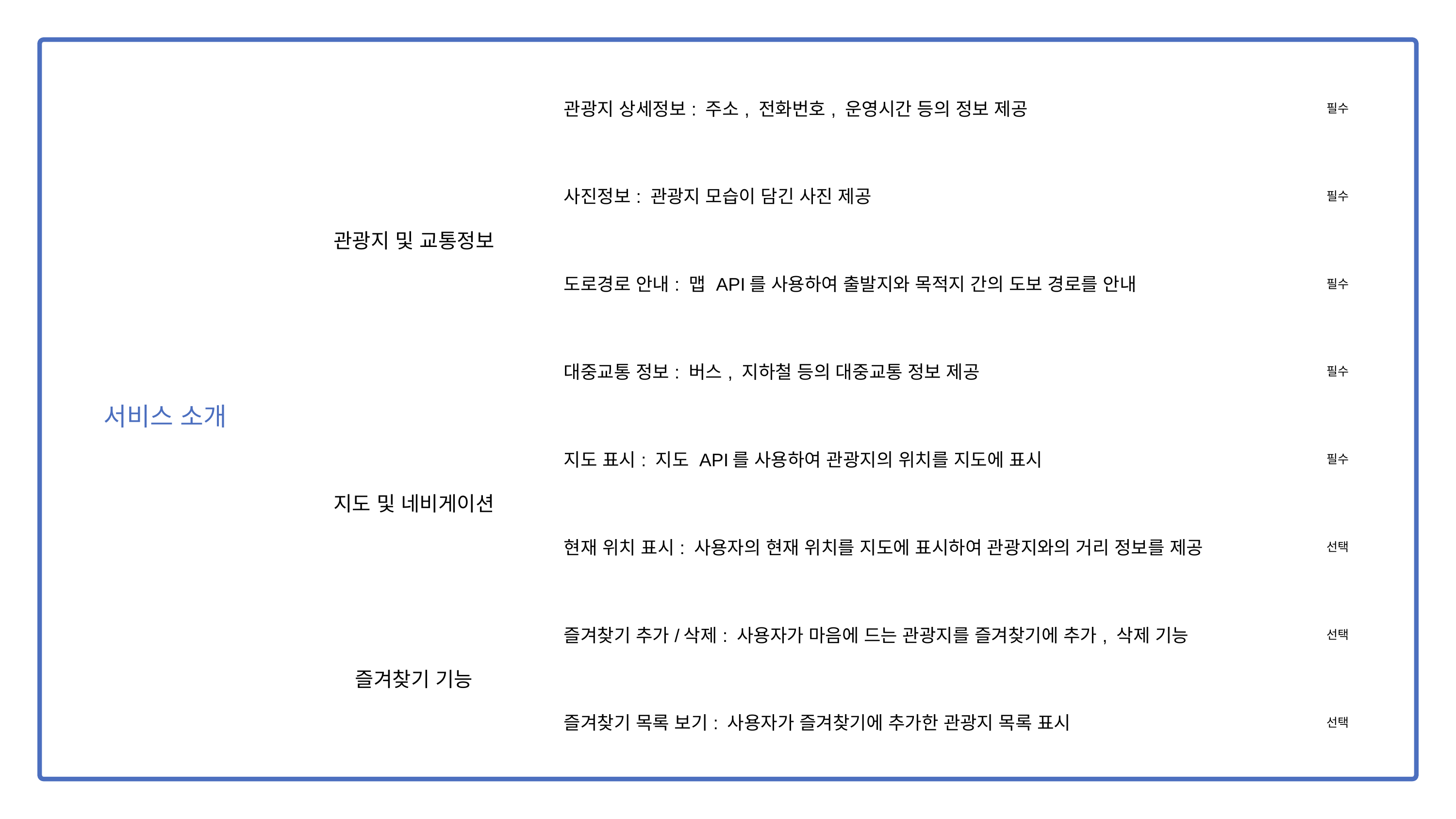

| 서비스 소개 | 관광지 및 교통정보 | 관광지 상세정보: 주소, 전화번호, 운영시간 등의 정보 제공 | 필수 |
| --- | --- | --- | --- |
| 구분 |  | 사진정보: 관광지 모습이 담긴 사진 제공 | 필수 |
|  |  | 도로경로 안내: 맵 API를 사용하여 출발지와 목적지 간의 도보 경로를 안내 | 필수 |
|  |  | 대중교통 정보: 버스, 지하철 등의 대중교통 정보 제공 | 필수 |
| 서비스 소개 | 지도 및 네비게이션 | 지도 표시: 지도 API를 사용하여 관광지의 위치를 지도에 표시 | 필수 |
|  |  | 현재 위치 표시: 사용자의 현재 위치를 지도에 표시하여 관광지와의 거리 정보를 제공 | 선택 |
|  | 즐겨찾기 기능 | 즐겨찾기 추가/삭제: 사용자가 마음에 드는 관광지를 즐겨찾기에 추가, 삭제 기능 | 선택 |
|  |  | 즐겨찾기 목록 보기: 사용자가 즐겨찾기에 추가한 관광지 목록 표시 | 선택 |